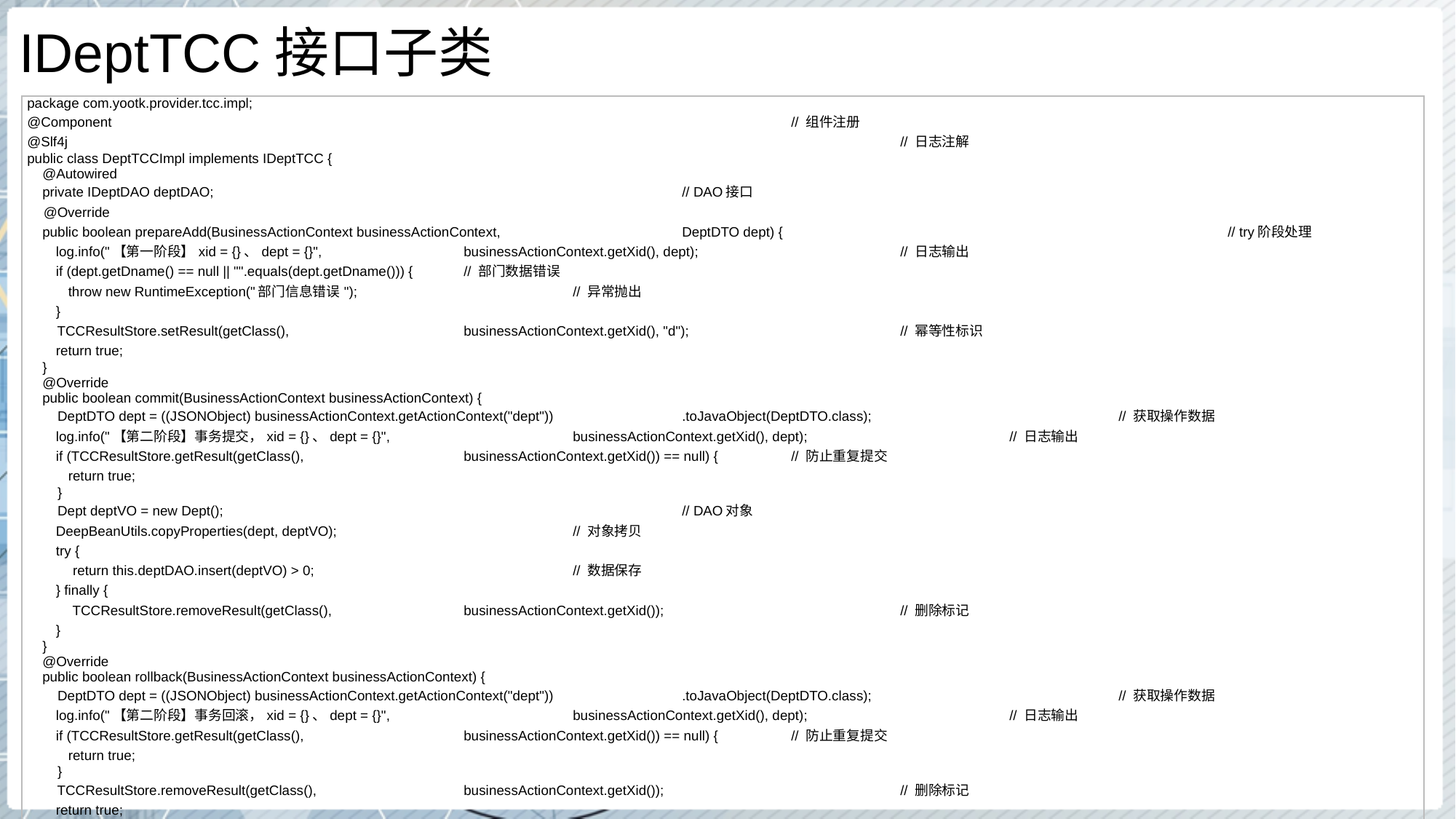

# IDeptTCC接口子类
| package com.yootk.provider.tcc.impl; @Component // 组件注册 @Slf4j // 日志注解 public class DeptTCCImpl implements IDeptTCC { @Autowired private IDeptDAO deptDAO; // DAO接口 @Override public boolean prepareAdd(BusinessActionContext businessActionContext, DeptDTO dept) { // try阶段处理 log.info("【第一阶段】xid = {}、dept = {}", businessActionContext.getXid(), dept); // 日志输出 if (dept.getDname() == null || "".equals(dept.getDname())) { // 部门数据错误 throw new RuntimeException("部门信息错误"); // 异常抛出 } TCCResultStore.setResult(getClass(), businessActionContext.getXid(), "d"); // 幂等性标识 return true; } @Override public boolean commit(BusinessActionContext businessActionContext) { DeptDTO dept = ((JSONObject) businessActionContext.getActionContext("dept")) .toJavaObject(DeptDTO.class); // 获取操作数据 log.info("【第二阶段】事务提交，xid = {}、dept = {}", businessActionContext.getXid(), dept); // 日志输出 if (TCCResultStore.getResult(getClass(), businessActionContext.getXid()) == null) { // 防止重复提交 return true; } Dept deptVO = new Dept(); // DAO对象 DeepBeanUtils.copyProperties(dept, deptVO); // 对象拷贝 try { return this.deptDAO.insert(deptVO) > 0; // 数据保存 } finally { TCCResultStore.removeResult(getClass(), businessActionContext.getXid()); // 删除标记 } } @Override public boolean rollback(BusinessActionContext businessActionContext) { DeptDTO dept = ((JSONObject) businessActionContext.getActionContext("dept")) .toJavaObject(DeptDTO.class); // 获取操作数据 log.info("【第二阶段】事务回滚，xid = {}、dept = {}", businessActionContext.getXid(), dept); // 日志输出 if (TCCResultStore.getResult(getClass(), businessActionContext.getXid()) == null) { // 防止重复提交 return true; } TCCResultStore.removeResult(getClass(), businessActionContext.getXid()); // 删除标记 return true; } } |
| --- |